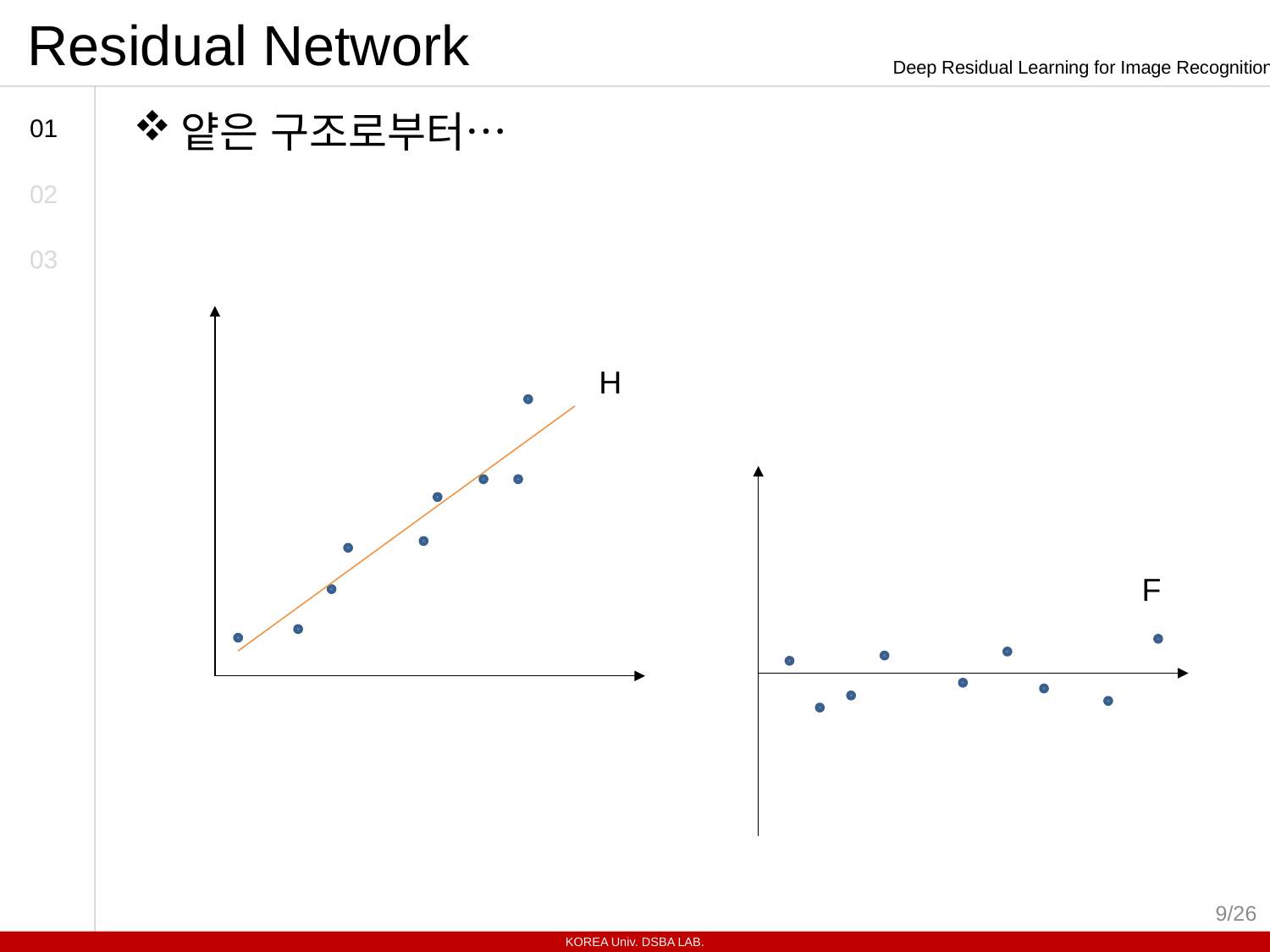

# Residual Network
Deep Residual Learning for Image Recognition
얕은 구조로부터…
01
02
03
H

F

9/26